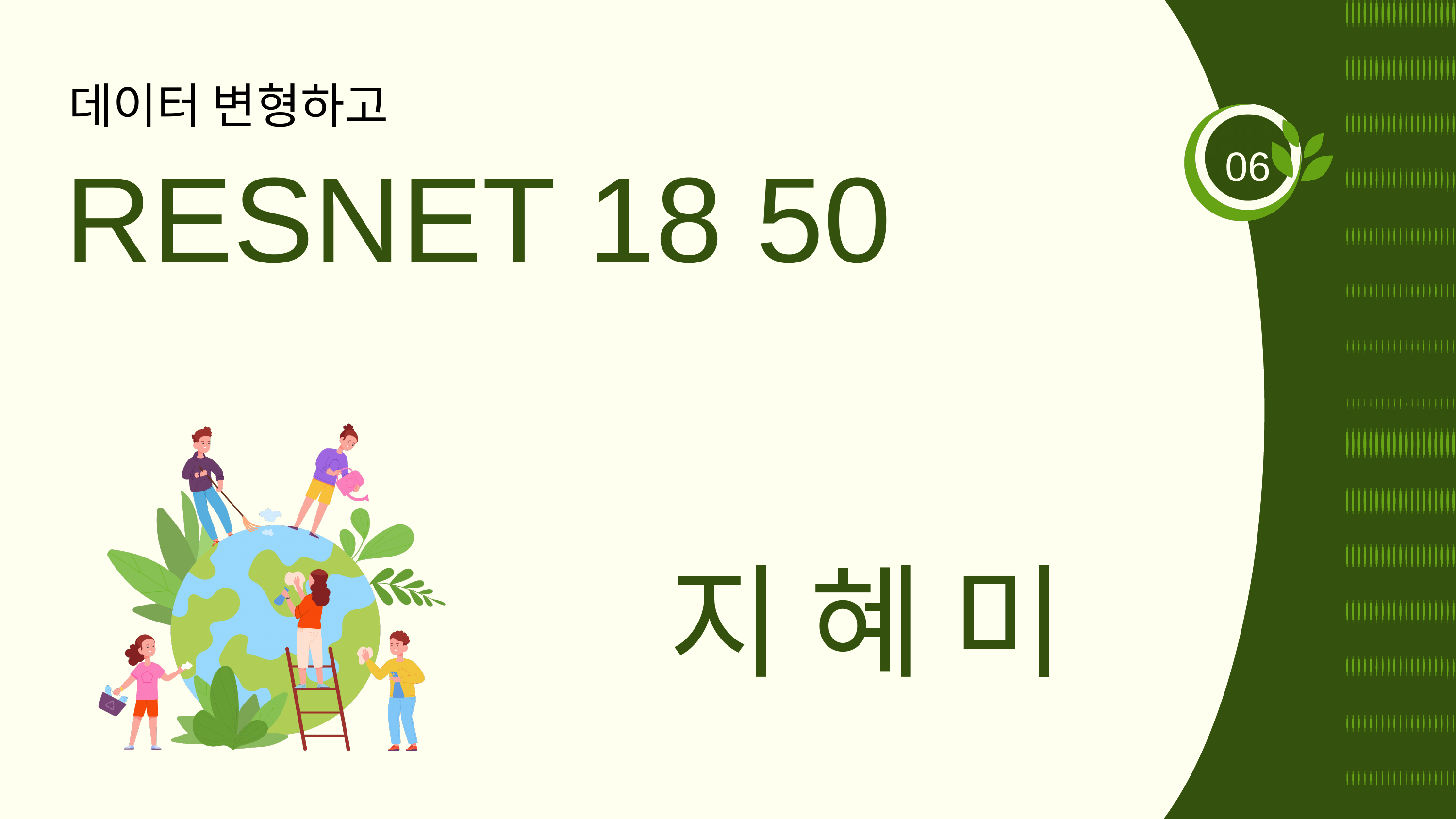

데이터 변형하고

RESNET 18 50
06

지 혜 미